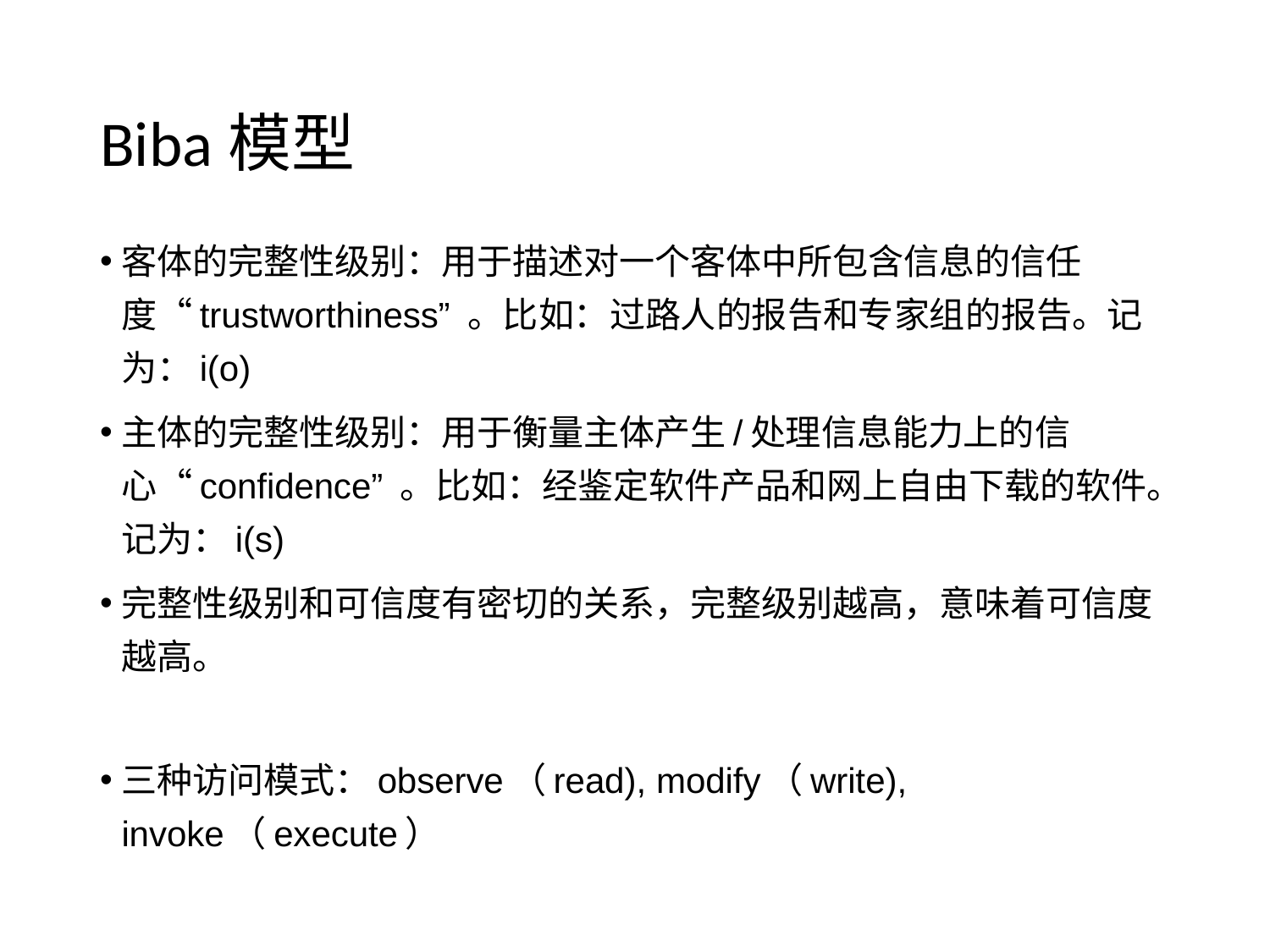

# Biba模型
客体的完整性级别：用于描述对一个客体中所包含信息的信任度“trustworthiness” 。比如：过路人的报告和专家组的报告。记为：i(o)
主体的完整性级别：用于衡量主体产生/处理信息能力上的信心“confidence” 。比如：经鉴定软件产品和网上自由下载的软件。记为：i(s)
完整性级别和可信度有密切的关系，完整级别越高，意味着可信度越高。

三种访问模式：observe（read), modify（write), invoke（execute）